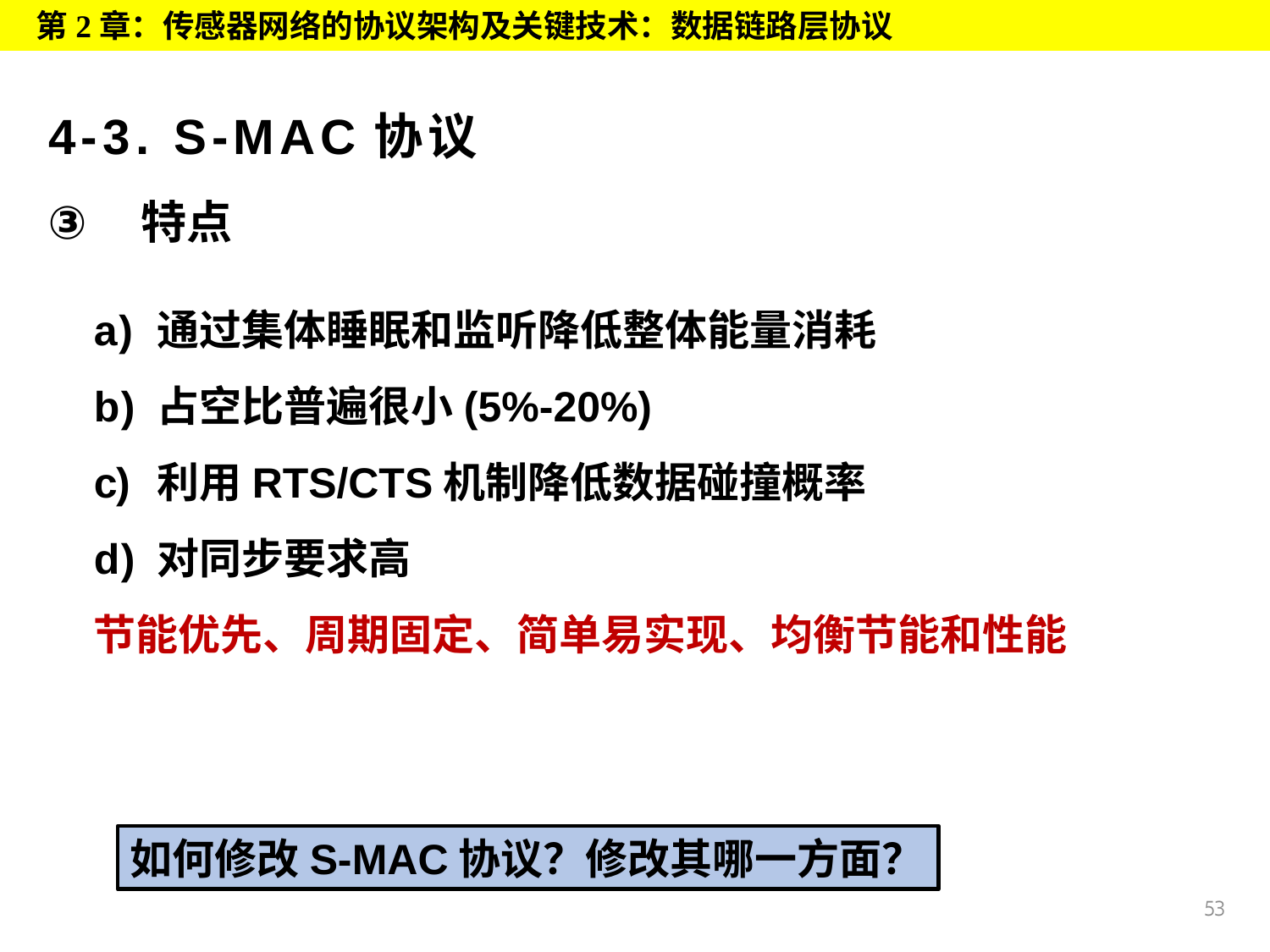

第2章：传感器网络的协议架构及关键技术：数据链路层协议
# 4-3. S-MAC协议
 特点
通过集体睡眠和监听降低整体能量消耗
占空比普遍很小(5%-20%)
利用RTS/CTS机制降低数据碰撞概率
对同步要求高
节能优先、周期固定、简单易实现、均衡节能和性能
如何修改S-MAC协议？修改其哪一方面？
53